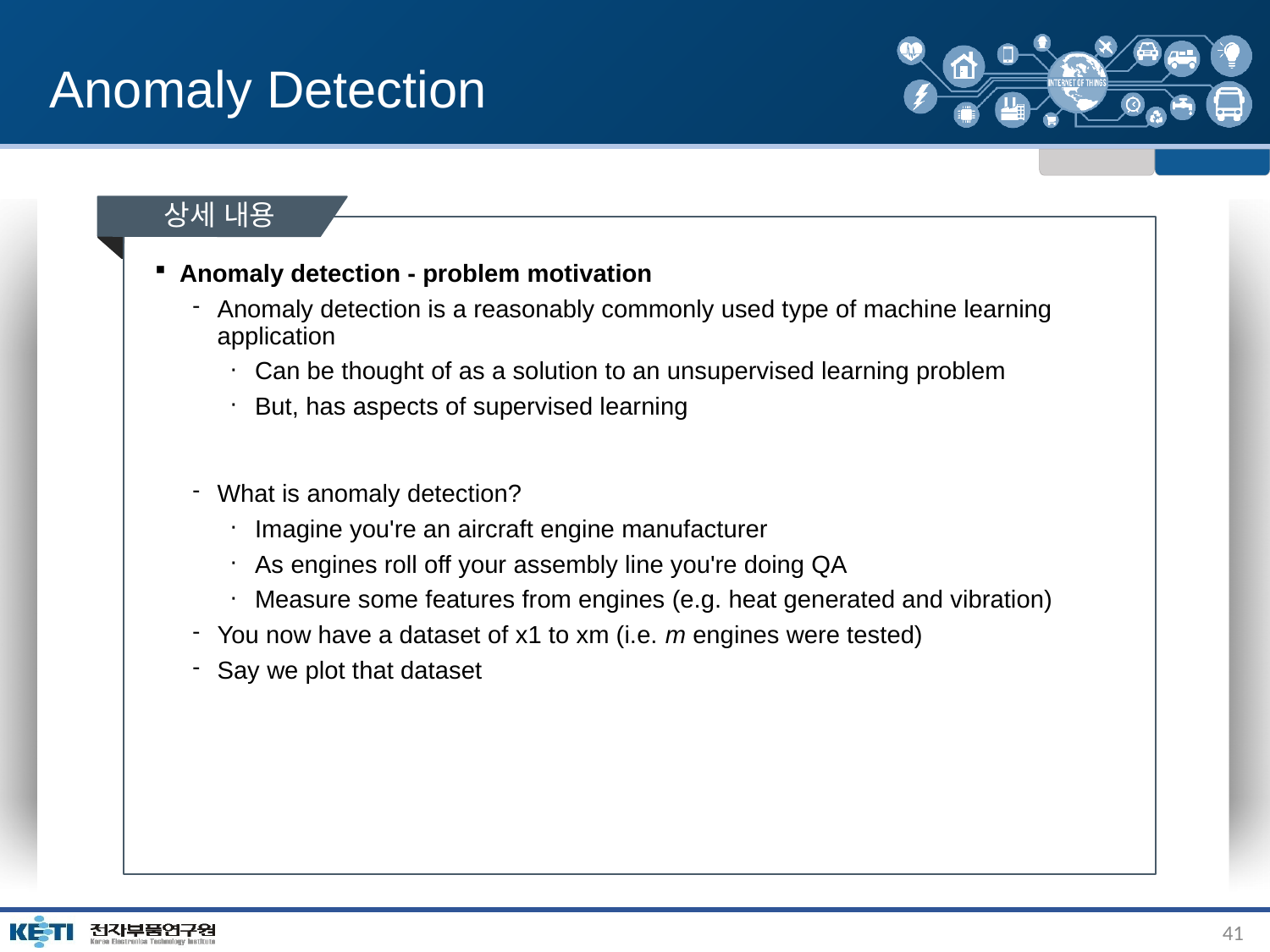

# Anomaly Detection
상세 내용

Anomaly detection - problem motivation
Anomaly detection is a reasonably commonly used type of machine learning application
Can be thought of as a solution to an unsupervised learning problem
But, has aspects of supervised learning

What is anomaly detection?
Imagine you're an aircraft engine manufacturer
As engines roll off your assembly line you're doing QA
Measure some features from engines (e.g. heat generated and vibration)
You now have a dataset of x1 to xm (i.e. m engines were tested)
Say we plot that dataset

41